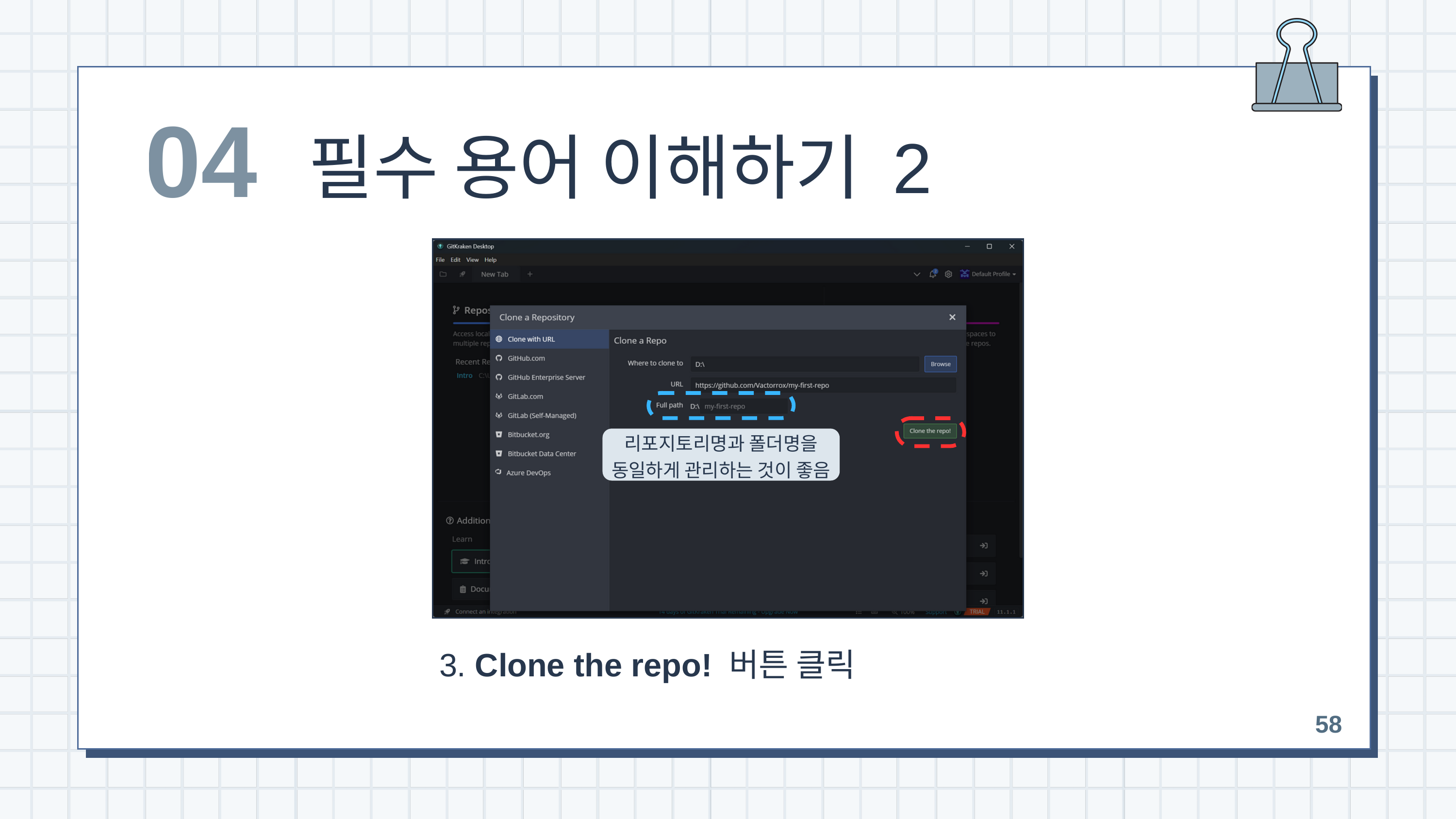

04
필수 용어 이해하기 2

리포지토리명과 폴더명을
동일하게 관리하는 것이 좋음
   3. Clone the repo! 버튼 클릭
58